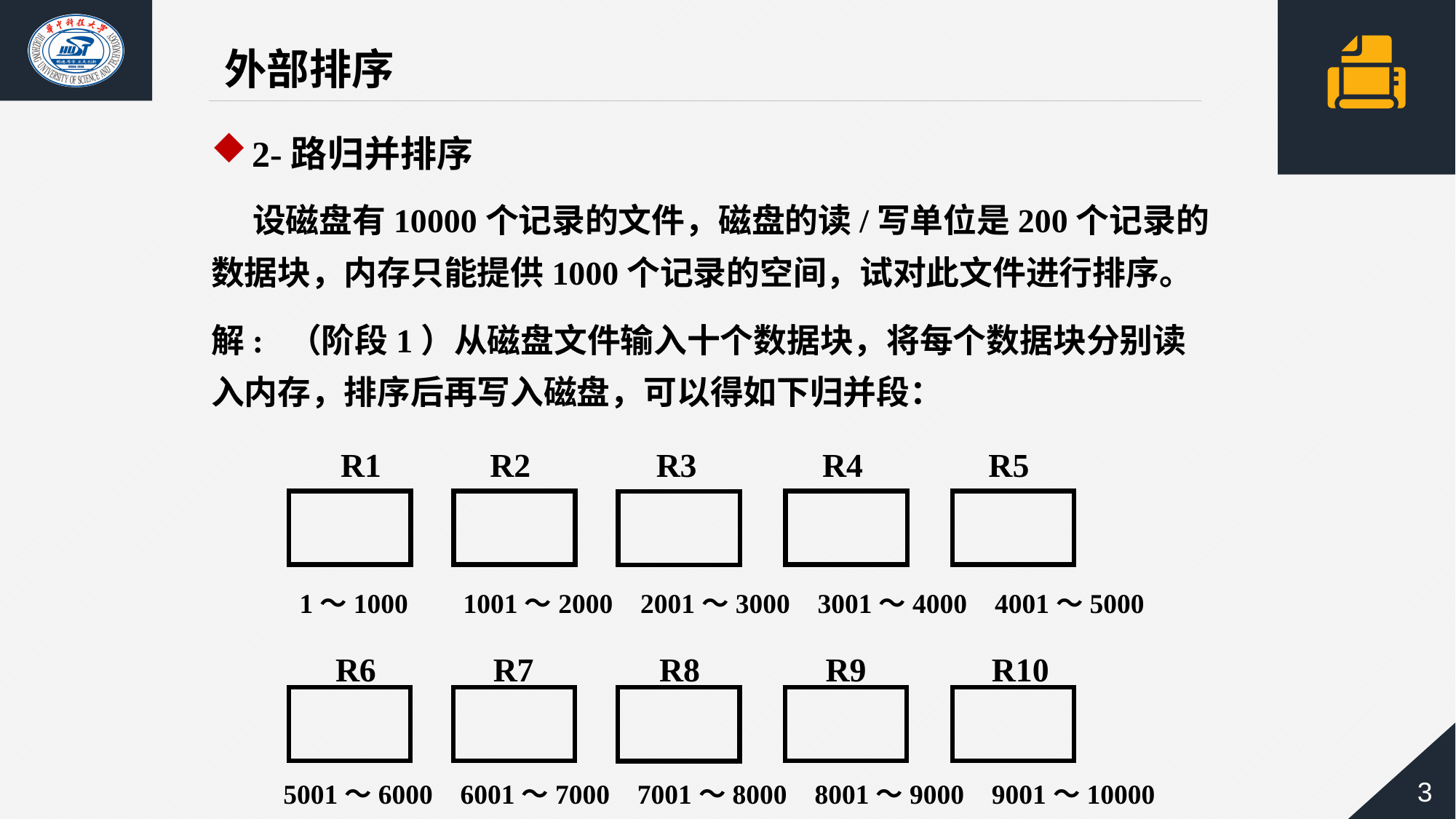

外部排序

2-路归并排序
    设磁盘有10000个记录的文件，磁盘的读/写单位是200个记录的数据块，内存只能提供1000个记录的空间，试对此文件进行排序。
解:  （阶段1）从磁盘文件输入十个数据块，将每个数据块分别读入内存，排序后再写入磁盘，可以得如下归并段：
R1             R2               R3               R4               R5

1～1000        1001～2000    2001～3000    3001～4000    4001～5000
R6              R7               R8               R9               R10

5001～6000    6001～7000    7001～8000    8001～9000    9001～10000